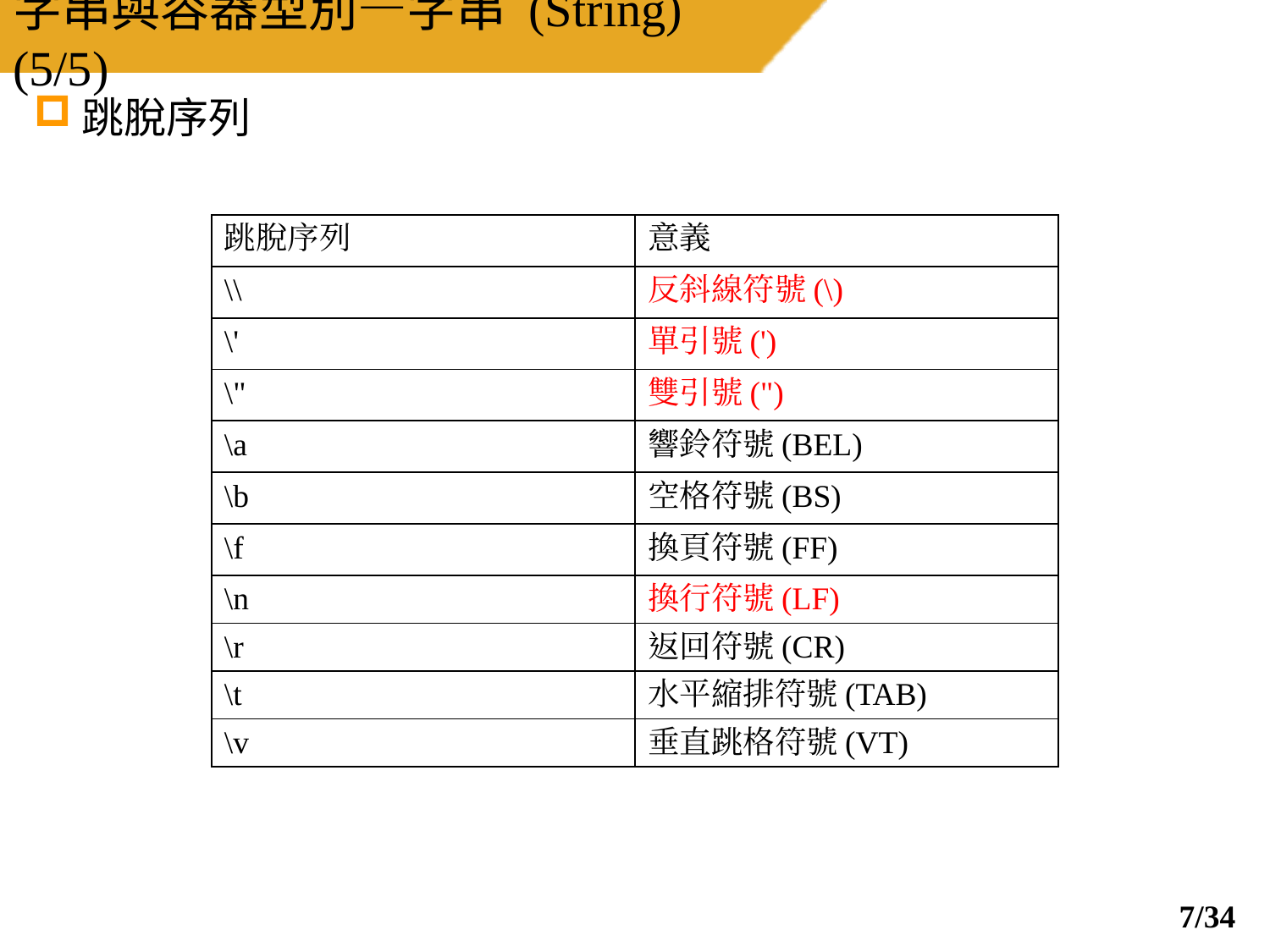

# 字串與容器型別—字串 (String)(5/5)
跳脫序列

| 跳脫序列 | 意義 |
| --- | --- |
| \\ | 反斜線符號(\) |
| \' | 單引號(') |
| \" | 雙引號(") |
| \a | 響鈴符號(BEL) |
| \b | 空格符號(BS) |
| \f | 換頁符號(FF) |
| \n | 換行符號(LF) |
| \r | 返回符號(CR) |
| \t | 水平縮排符號(TAB) |
| \v | 垂直跳格符號(VT) |
7/34